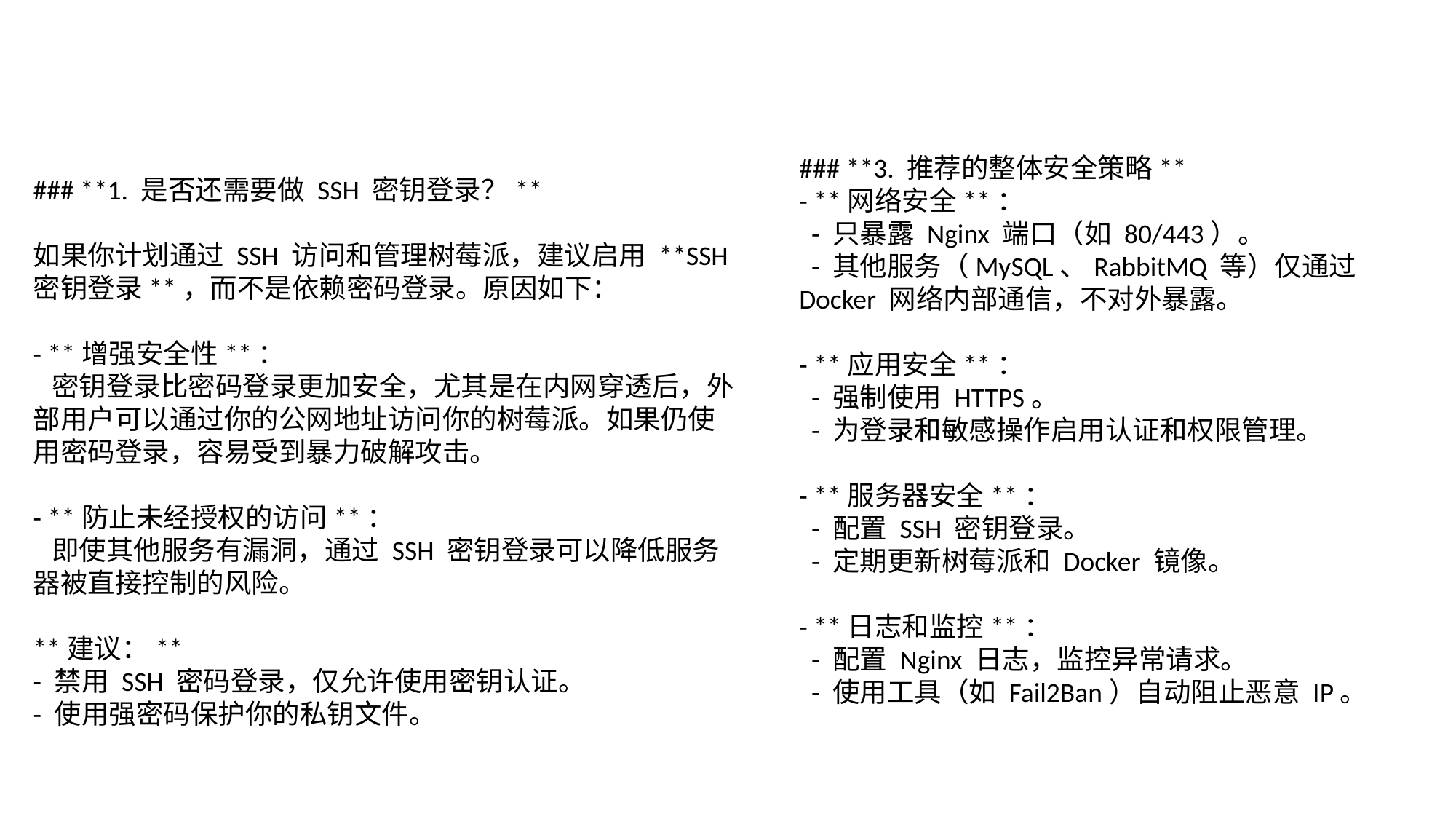

### **3. 推荐的整体安全策略**
- **网络安全**：
  - 只暴露 Nginx 端口（如 80/443）。
  - 其他服务（MySQL、RabbitMQ 等）仅通过 Docker 网络内部通信，不对外暴露。

- **应用安全**：
  - 强制使用 HTTPS。
  - 为登录和敏感操作启用认证和权限管理。

- **服务器安全**：
  - 配置 SSH 密钥登录。
  - 定期更新树莓派和 Docker 镜像。

- **日志和监控**：
  - 配置 Nginx 日志，监控异常请求。
  - 使用工具（如 Fail2Ban）自动阻止恶意 IP。
### **1. 是否还需要做 SSH 密钥登录？**

如果你计划通过 SSH 访问和管理树莓派，建议启用 **SSH 密钥登录**，而不是依赖密码登录。原因如下：

- **增强安全性**：
  密钥登录比密码登录更加安全，尤其是在内网穿透后，外部用户可以通过你的公网地址访问你的树莓派。如果仍使用密码登录，容易受到暴力破解攻击。

- **防止未经授权的访问**：
  即使其他服务有漏洞，通过 SSH 密钥登录可以降低服务器被直接控制的风险。

**建议：**
- 禁用 SSH 密码登录，仅允许使用密钥认证。
- 使用强密码保护你的私钥文件。